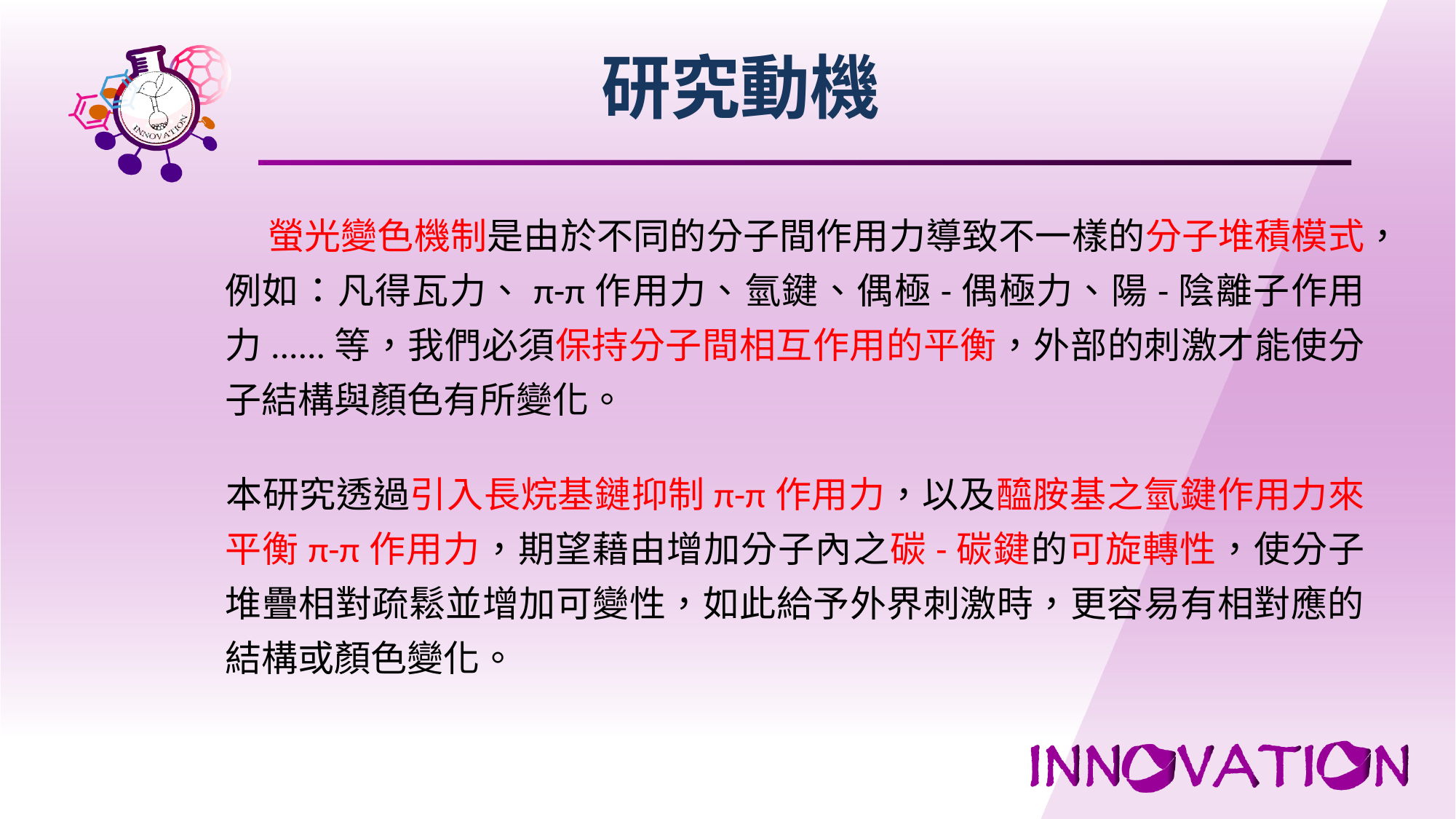

# 研究動機
	    螢光變色機制是由於不同的分子間作用力導致不一樣的分子堆積模式，例如：凡得瓦力、π-π作用力、氫鍵、偶極-偶極力、陽-陰離子作用力......等，我們必須保持分子間相互作用的平衡，外部的刺激才能使分子結構與顏色有所變化。

	本研究透過引入長烷基鏈抑制π-π作用力，以及醯胺基之氫鍵作用力來平衡π-π作用力，期望藉由增加分子內之碳-碳鍵的可旋轉性，使分子堆疊相對疏鬆並增加可變性，如此給予外界刺激時，更容易有相對應的結構或顏色變化。